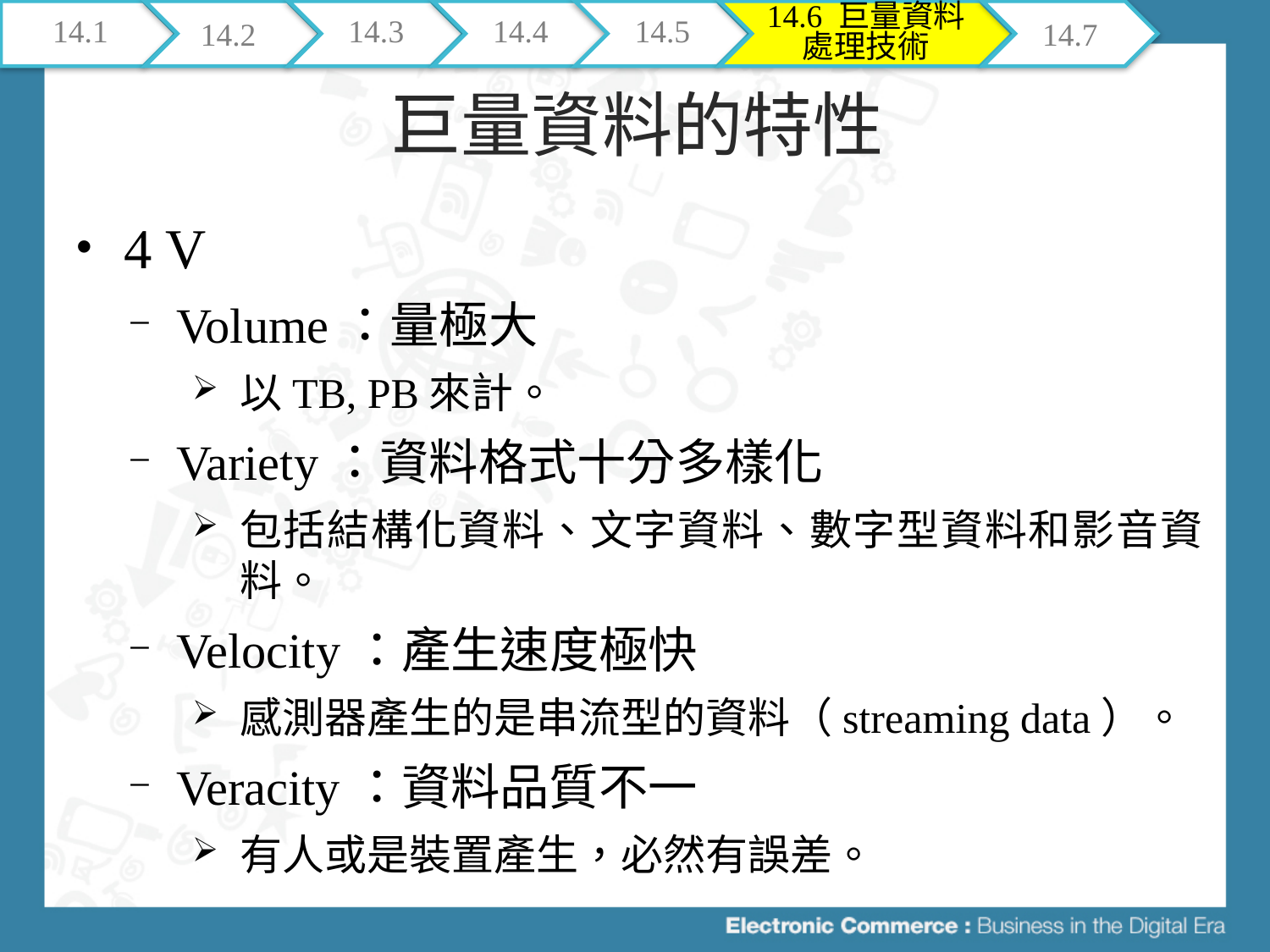

14.1
14.2
14.3
14.4
14.5
14.6 巨量資料處理技術
14.7
# 巨量資料的特性
4 V
Volume：量極大
以TB, PB來計。
Variety：資料格式十分多樣化
包括結構化資料、文字資料、數字型資料和影音資料。
Velocity：產生速度極快
感測器產生的是串流型的資料（streaming data）。
Veracity：資料品質不一
有人或是裝置產生，必然有誤差。